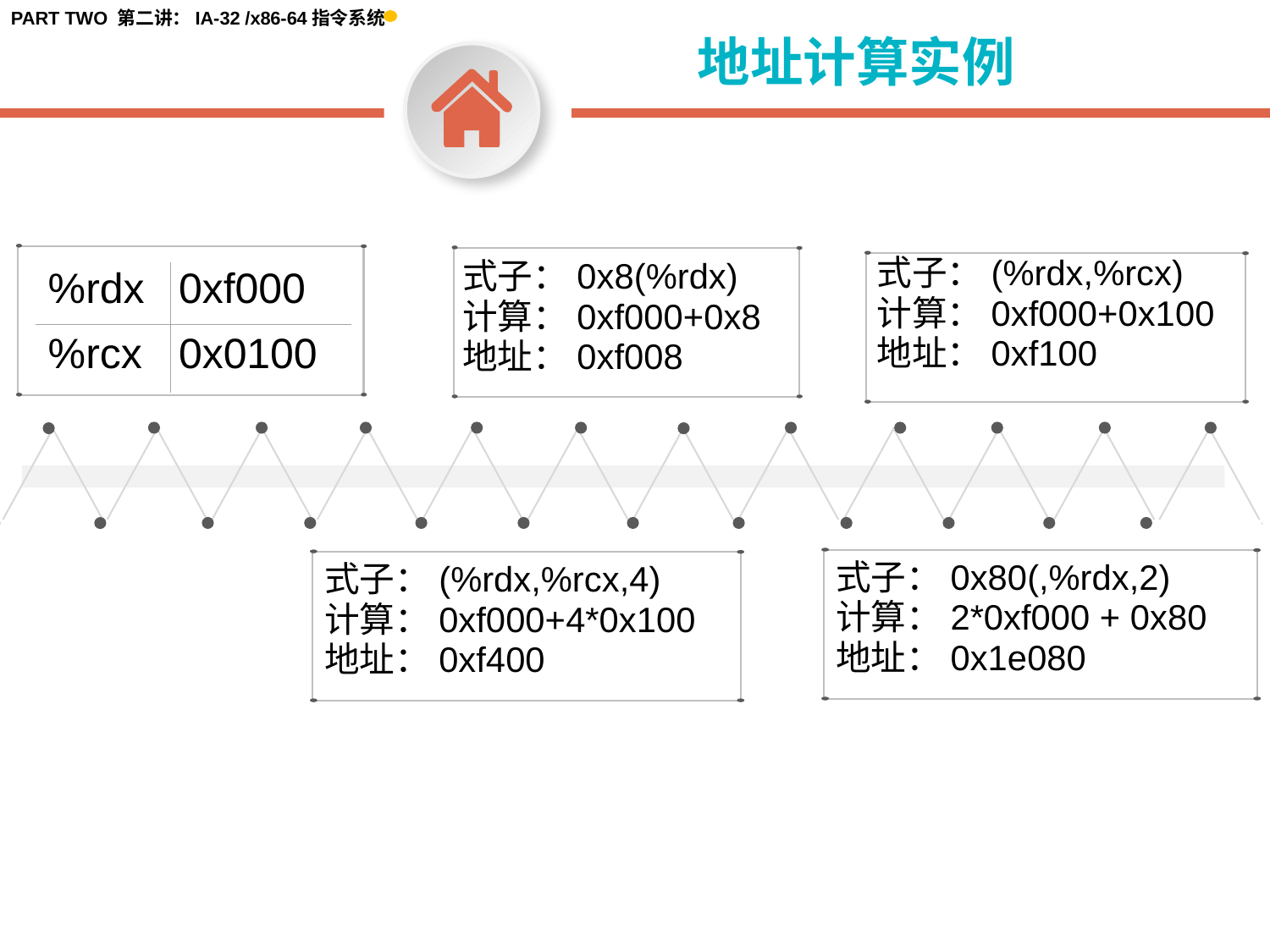

PART TWO 第二讲：IA-32 /x86-64指令系统

地址计算实例

式子：(%rdx,%rcx)
计算：0xf000+0x100
地址：0xf100

式子：0x8(%rdx)
计算：0xf000+0x8
地址：0xf008

| %rdx | 0xf000 |
| --- | --- |
| %rcx | 0x0100 |

式子：0x80(,%rdx,2)
计算：2*0xf000 + 0x80
地址：0x1e080

式子：(%rdx,%rcx,4)
计算：0xf000+4*0x100
地址：0xf400